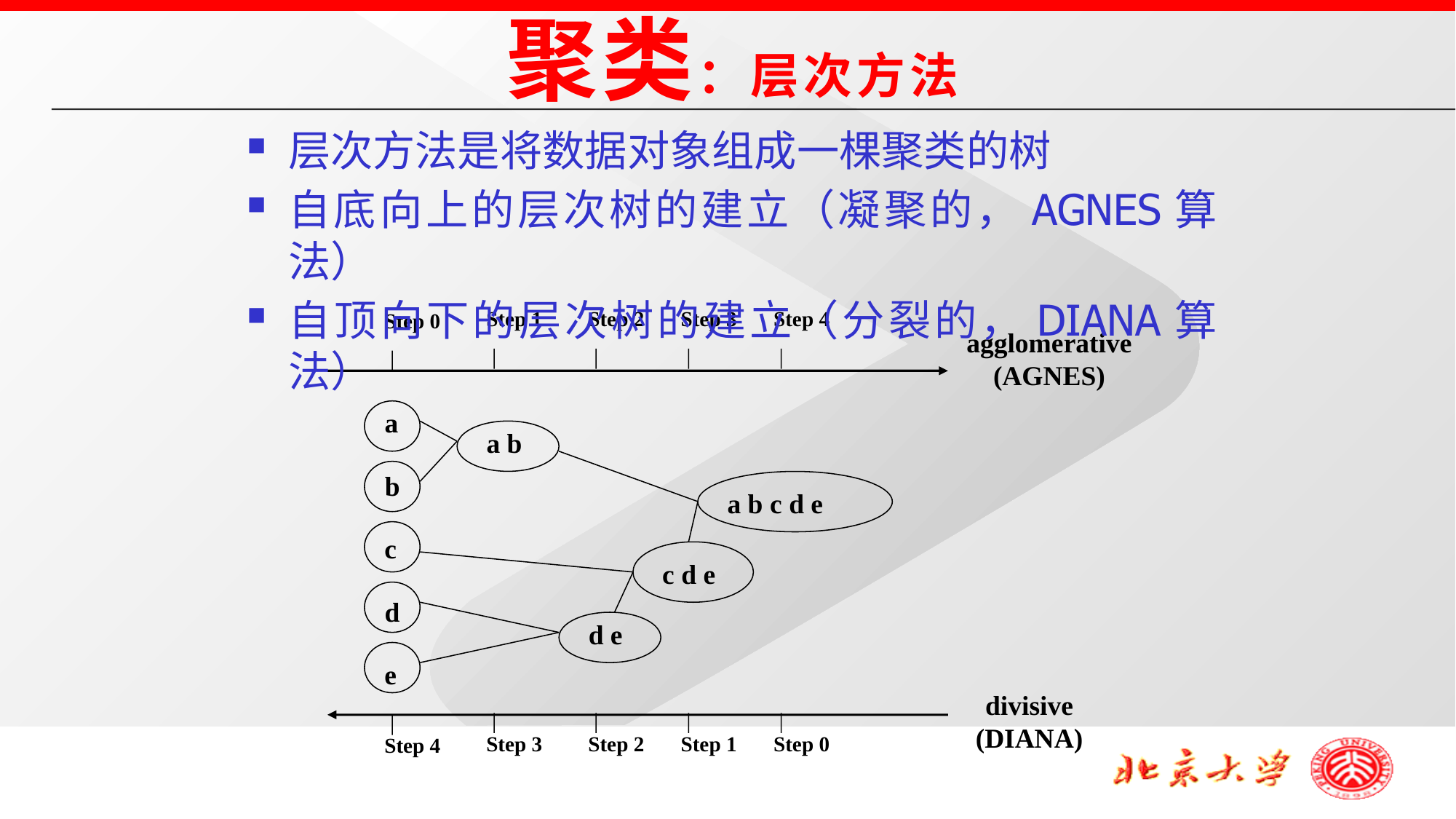

聚类：层次方法
层次方法是将数据对象组成一棵聚类的树
自底向上的层次树的建立（凝聚的，AGNES算法）
自顶向下的层次树的建立（分裂的，DIANA算法）
Step 1

Step 2

Step 3

Step 4

Step 0

agglomerative
(AGNES)

a

a b

b

a b c d e

c

c d e

d

d e

e
divisive
(DIANA)

Step 3
Step 2
Step 1
Step 0
Step 4